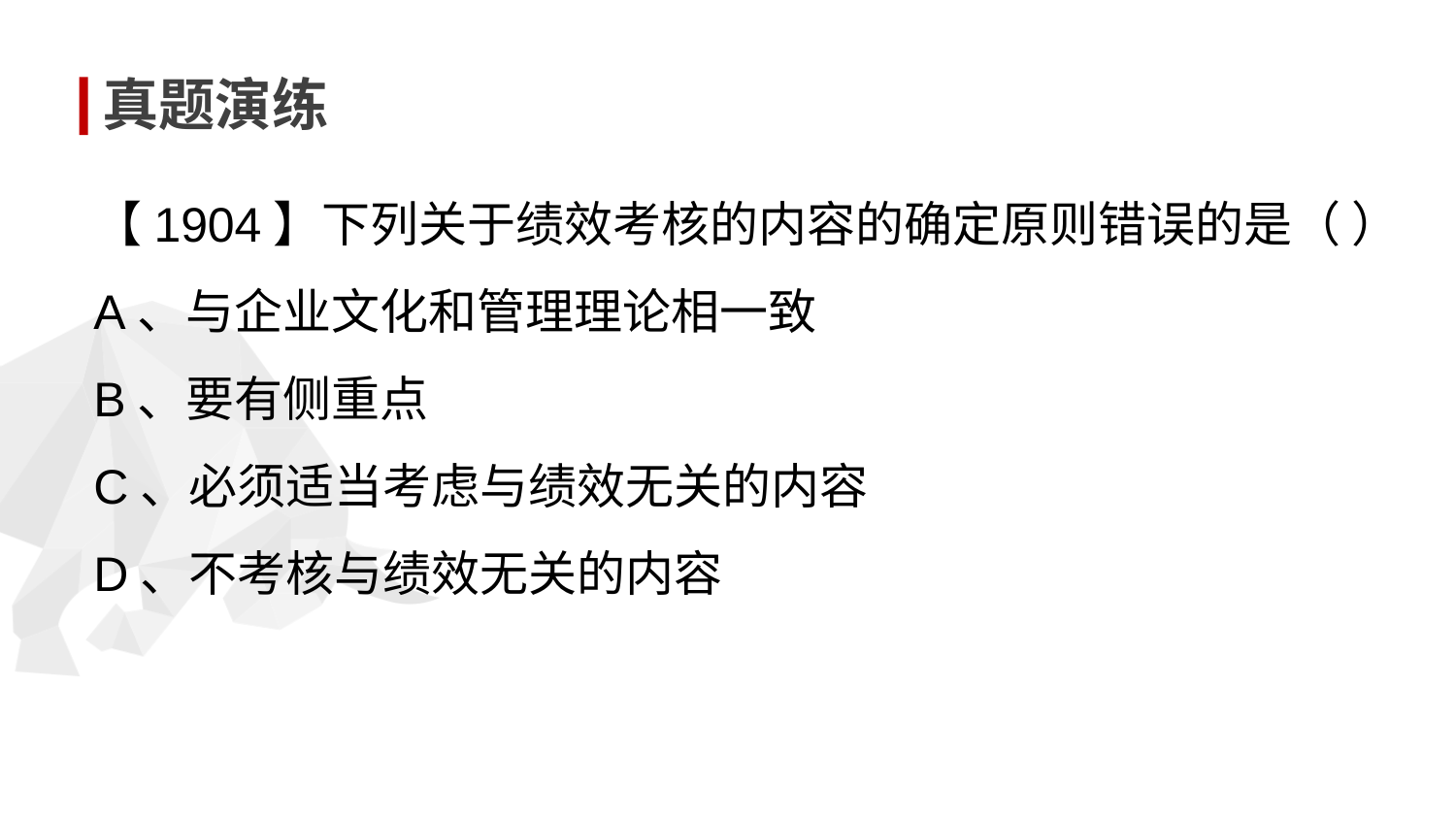

真题演练
【1904】下列关于绩效考核的内容的确定原则错误的是（ ）
A、与企业文化和管理理论相一致
B、要有侧重点
C、必须适当考虑与绩效无关的内容
D、不考核与绩效无关的内容